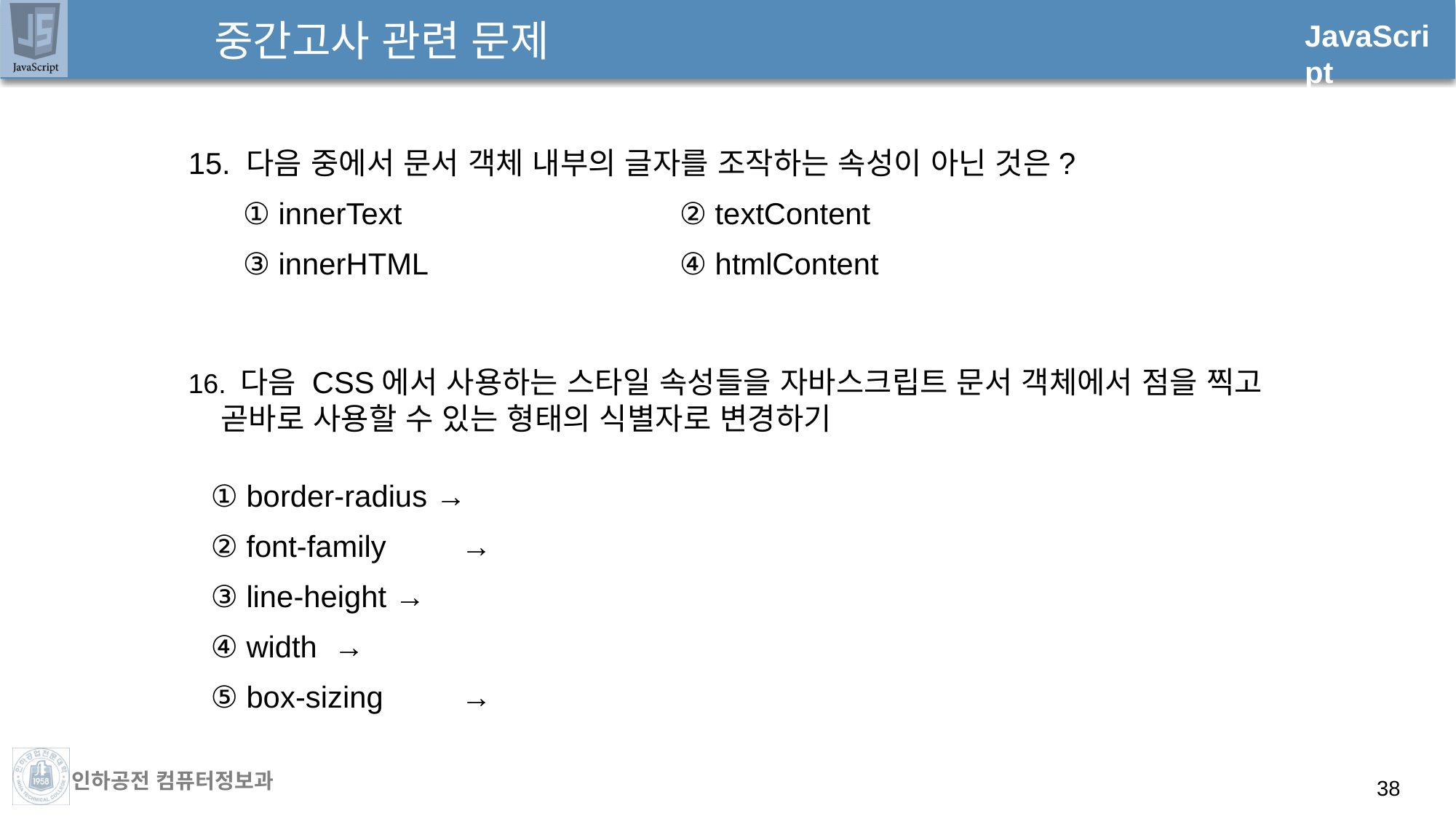

# 중간고사 관련 문제
15. 다음 중에서 문서 객체 내부의 글자를 조작하는 속성이 아닌 것은?
① innerText			② textContent
③ innerHTML			④ htmlContent
16. 다음 CSS에서 사용하는 스타일 속성들을 자바스크립트 문서 객체에서 점을 찍고 곧바로 사용할 수 있는 형태의 식별자로 변경하기

① border-radius →
② font-family	→
③ line-height →
④ width  →
⑤ box-sizing	→